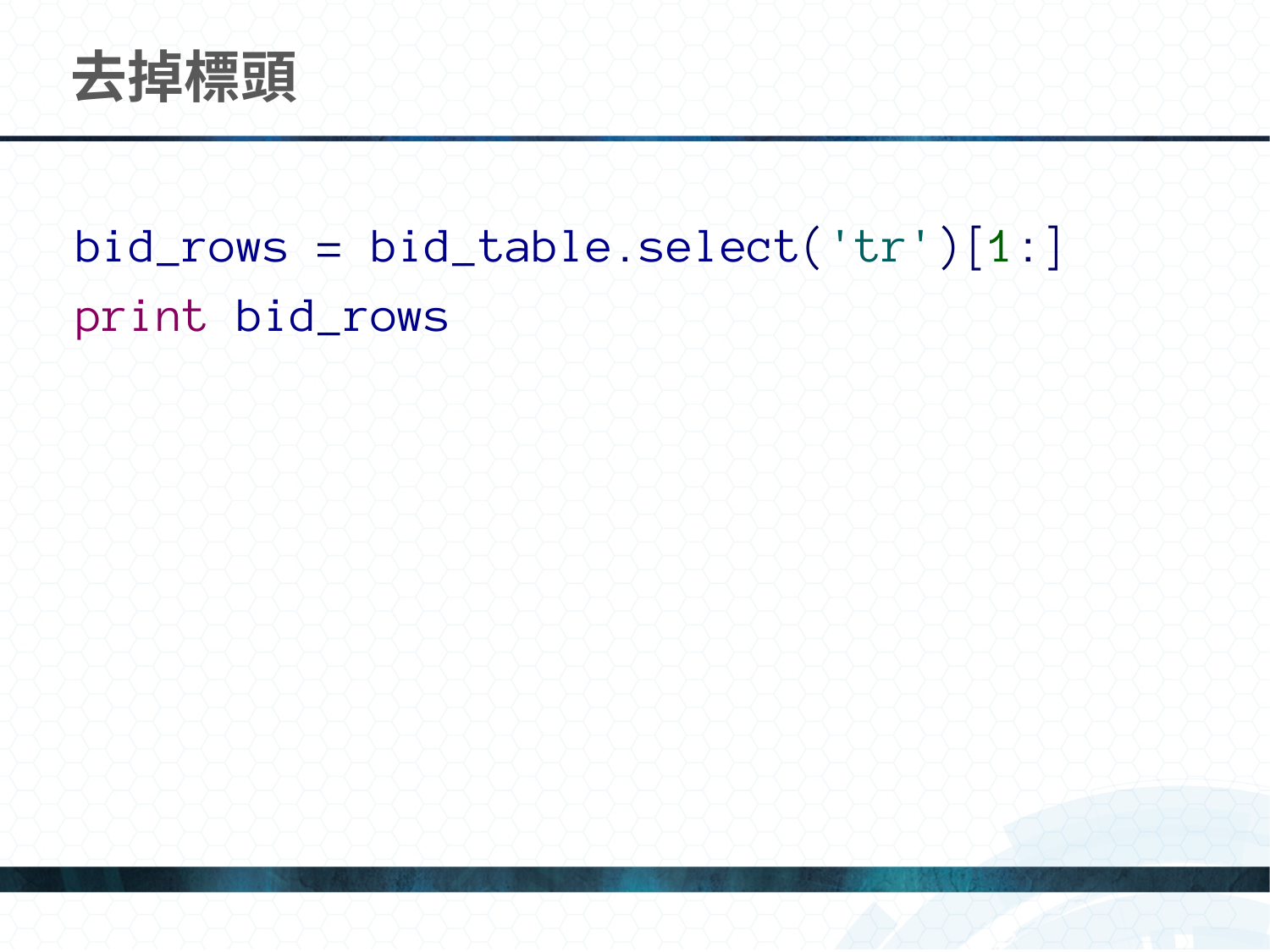

# 去掉標頭
bid_rows = bid_table.select('tr')[1:]
print bid_rows